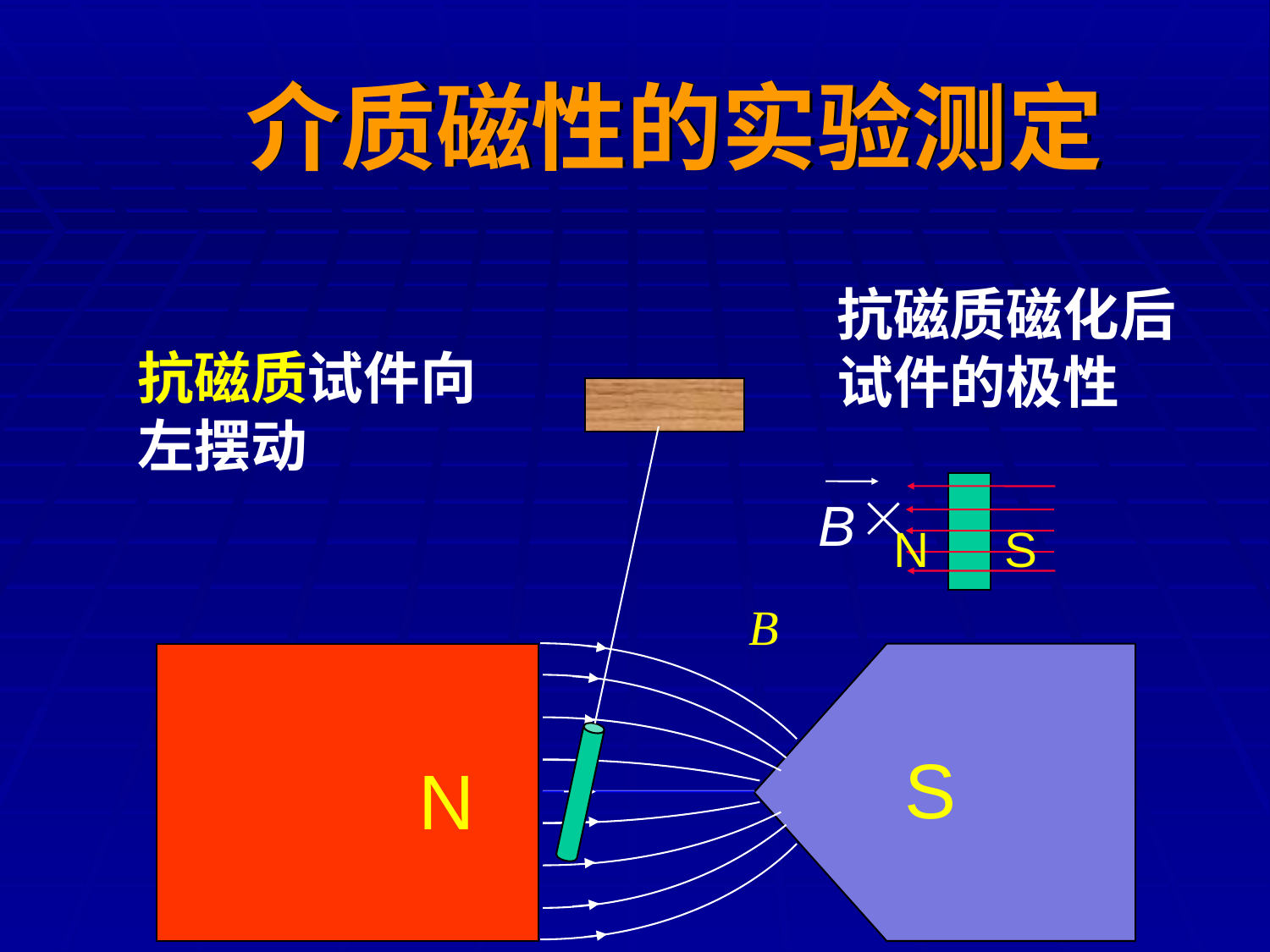

介质磁性的实验测定
介质磁性的实验测定
抗磁质磁化后
试件的极性

×

B

N
S

抗磁质试件向
左摆动

B

S
N